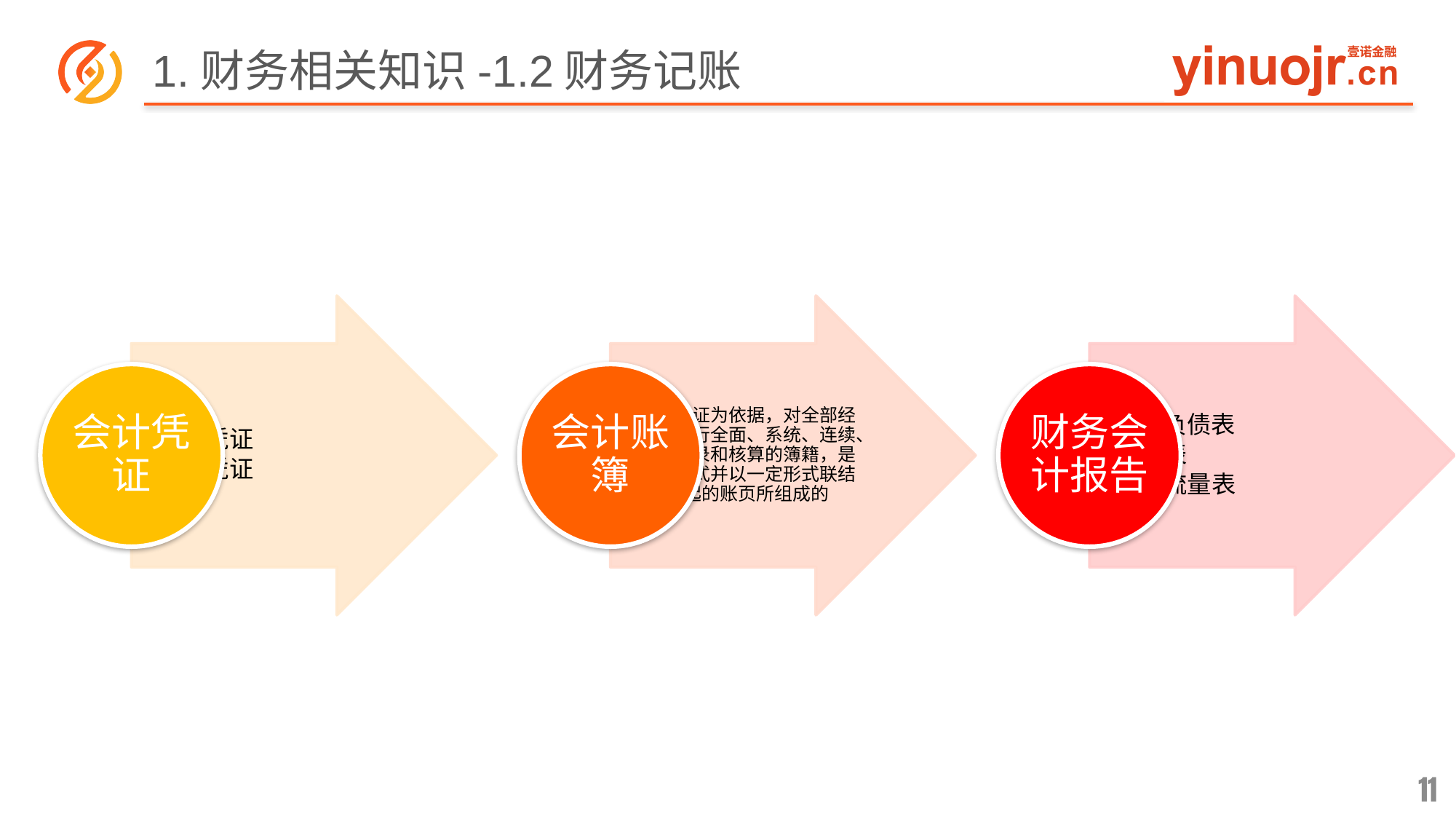

# 1.财务相关知识-1.2财务记账
原始凭证
记账凭证
会计凭证
以会计凭证为依据，对全部经济业务进行全面、系统、连续、分类地记录和核算的簿籍，是由专门格式并以一定形式联结在一起的账页所组成的
会计账簿
资产负债表
利润表
现金流量表
财务会计报告
11